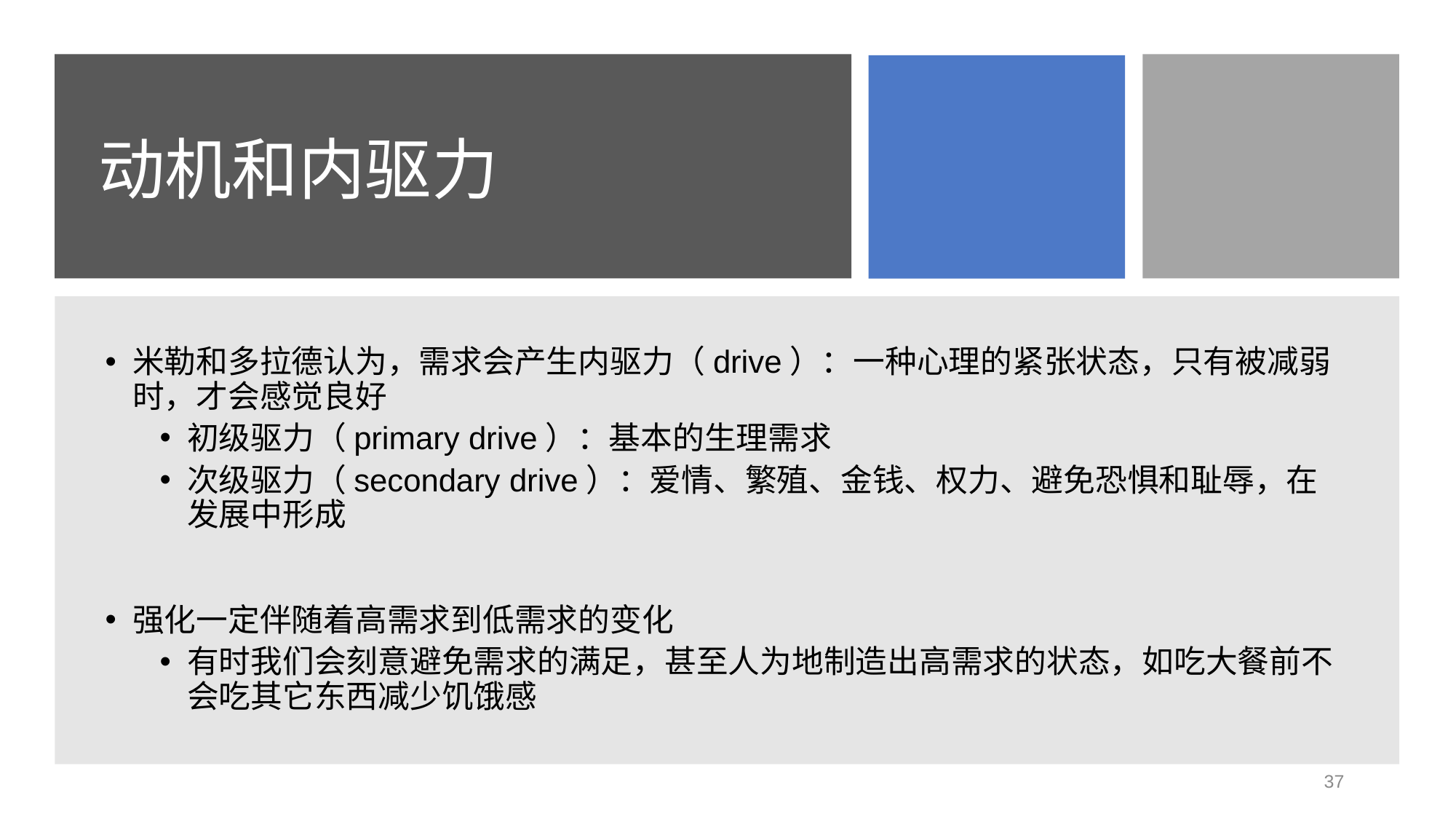

# 动机和内驱力

米勒和多拉德认为，需求会产生内驱力（drive）：一种心理的紧张状态，只有被减弱时，才会感觉良好
初级驱力（primary drive）：基本的生理需求
次级驱力（secondary drive）：爱情、繁殖、金钱、权力、避免恐惧和耻辱，在发展中形成

强化一定伴随着高需求到低需求的变化
有时我们会刻意避免需求的满足，甚至人为地制造出高需求的状态，如吃大餐前不会吃其它东西减少饥饿感
37